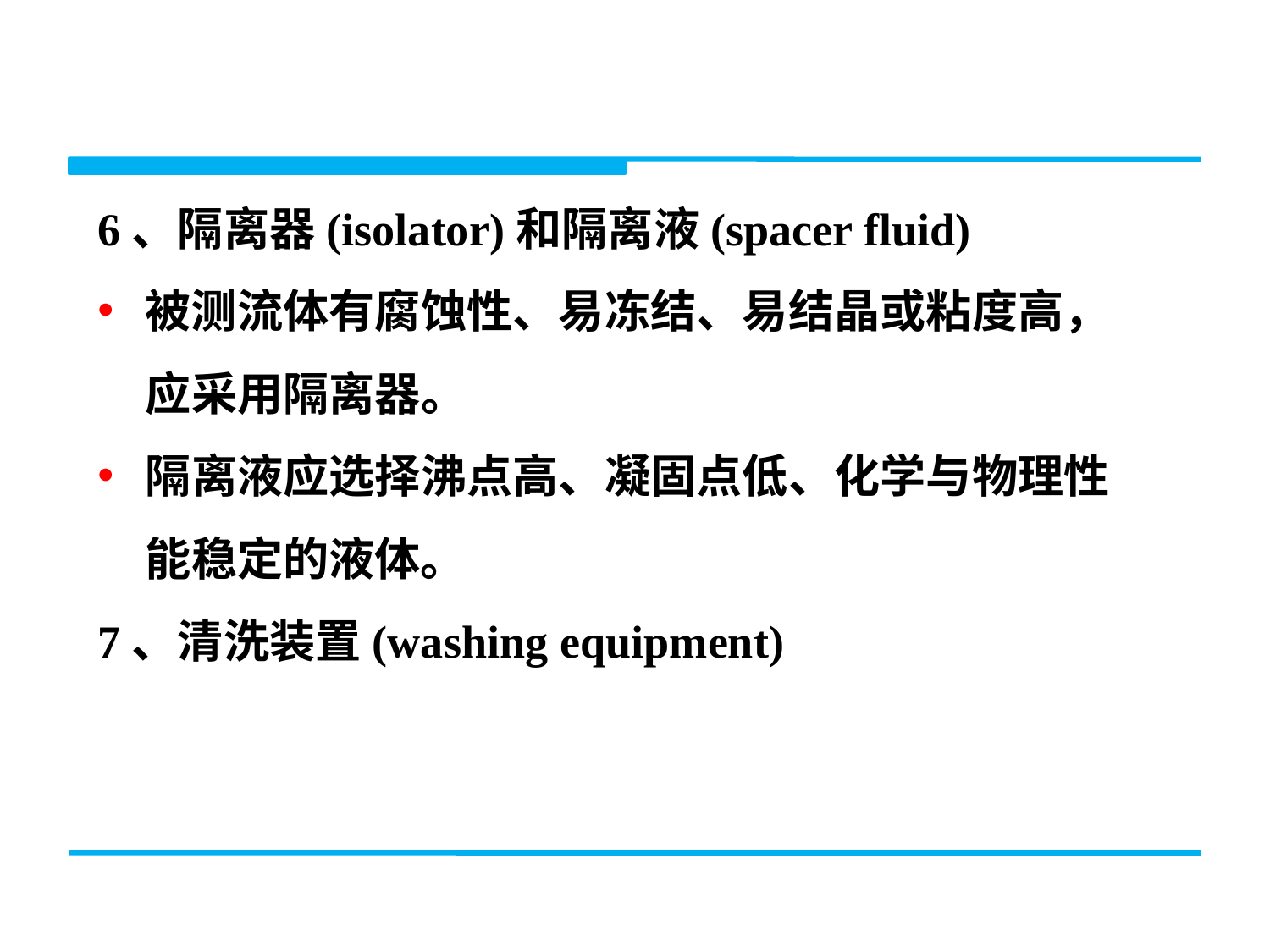

6、隔离器(isolator)和隔离液(spacer fluid)
被测流体有腐蚀性、易冻结、易结晶或粘度高，应采用隔离器。
隔离液应选择沸点高、凝固点低、化学与物理性能稳定的液体。
7、清洗装置(washing equipment)